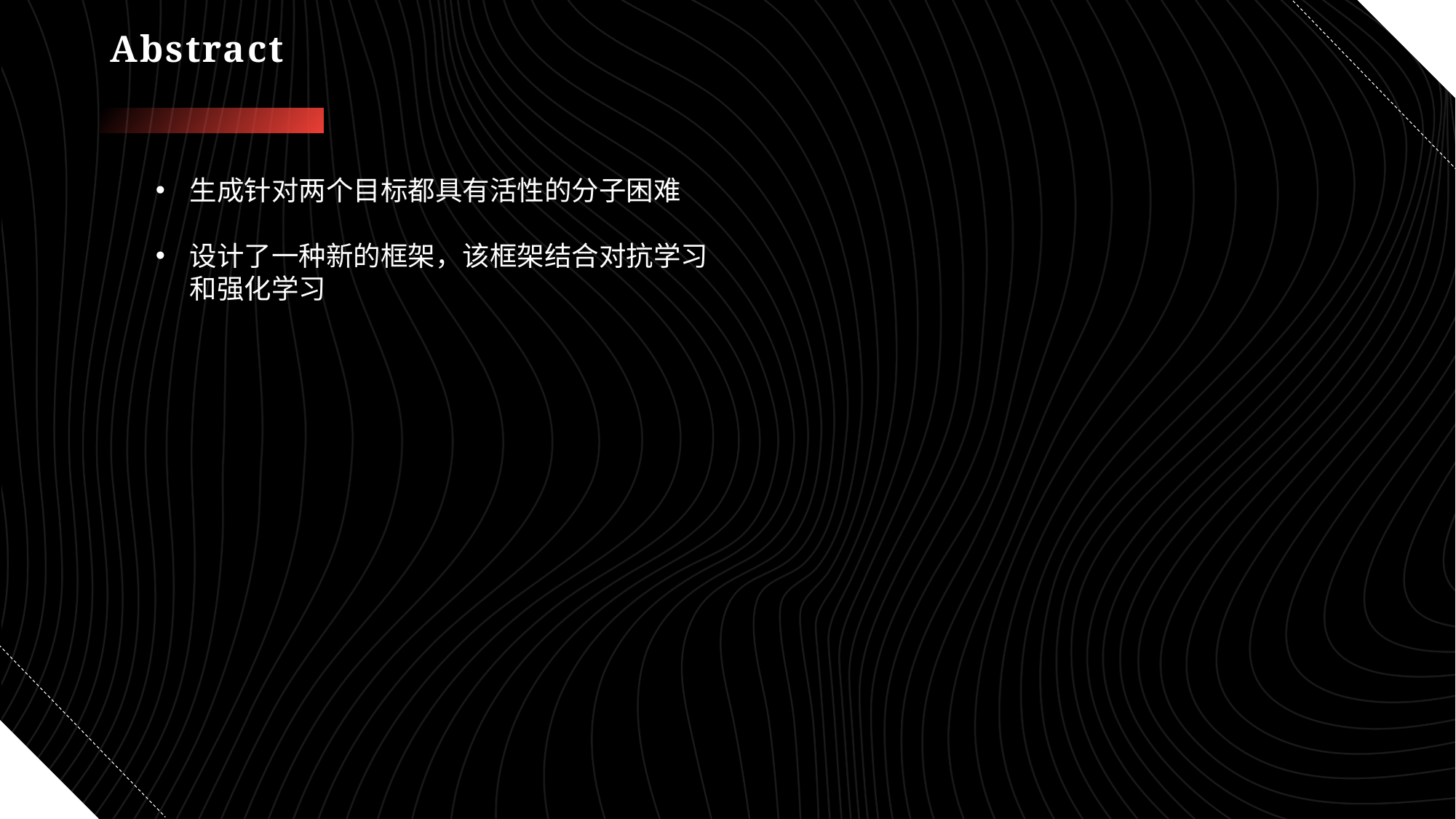

# Abstract
生成针对两个目标都具有活性的分子困难

设计了一种新的框架，该框架结合对抗学习和强化学习